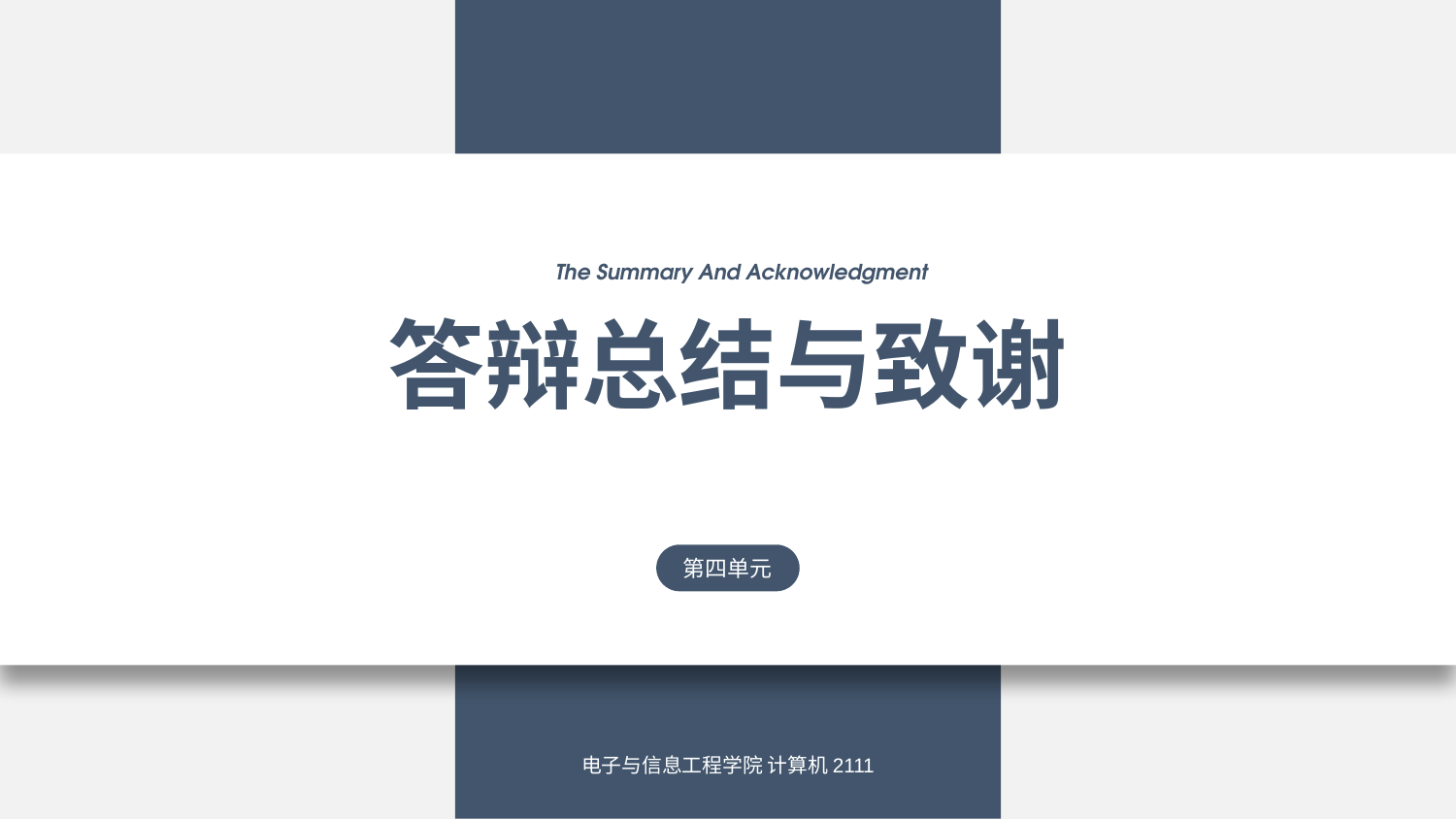

The Summary And Acknowledgment
答辩总结与致谢
第四单元
电子与信息工程学院 计算机2111